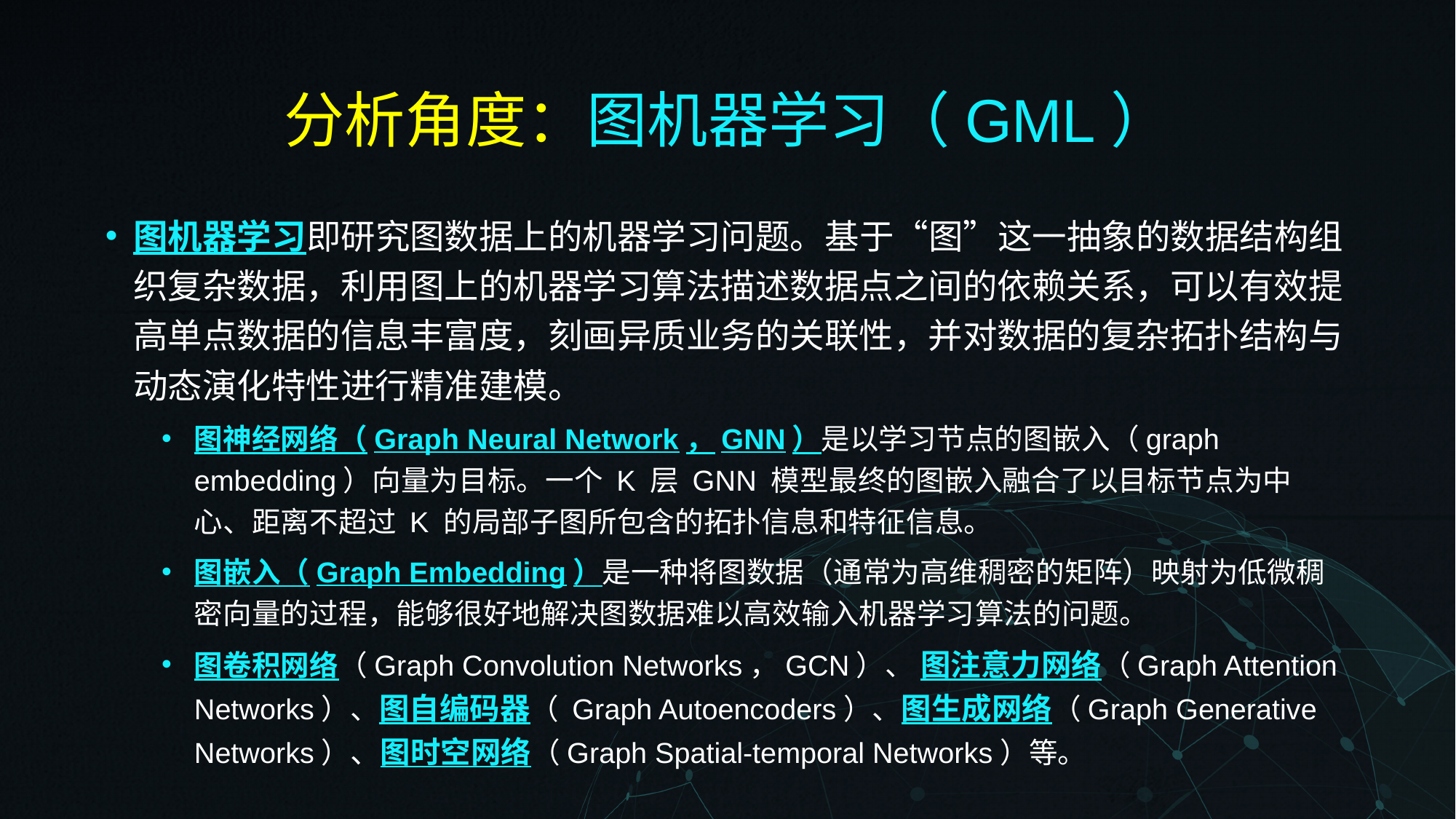

# 分析角度：图机器学习（GML）
图机器学习即研究图数据上的机器学习问题。基于“图”这一抽象的数据结构组织复杂数据，利用图上的机器学习算法描述数据点之间的依赖关系，可以有效提高单点数据的信息丰富度，刻画异质业务的关联性，并对数据的复杂拓扑结构与动态演化特性进行精准建模。
图神经网络（Graph Neural Network，GNN）是以学习节点的图嵌入（graph embedding）向量为目标。一个 K 层 GNN 模型最终的图嵌入融合了以目标节点为中心、距离不超过 K 的局部子图所包含的拓扑信息和特征信息。
图嵌入（Graph Embedding）是一种将图数据（通常为高维稠密的矩阵）映射为低微稠密向量的过程，能够很好地解决图数据难以高效输入机器学习算法的问题。
图卷积网络（Graph Convolution Networks，GCN）、 图注意力网络（Graph Attention Networks）、图自编码器（ Graph Autoencoders）、图生成网络（Graph Generative Networks）、图时空网络（Graph Spatial-temporal Networks）等。